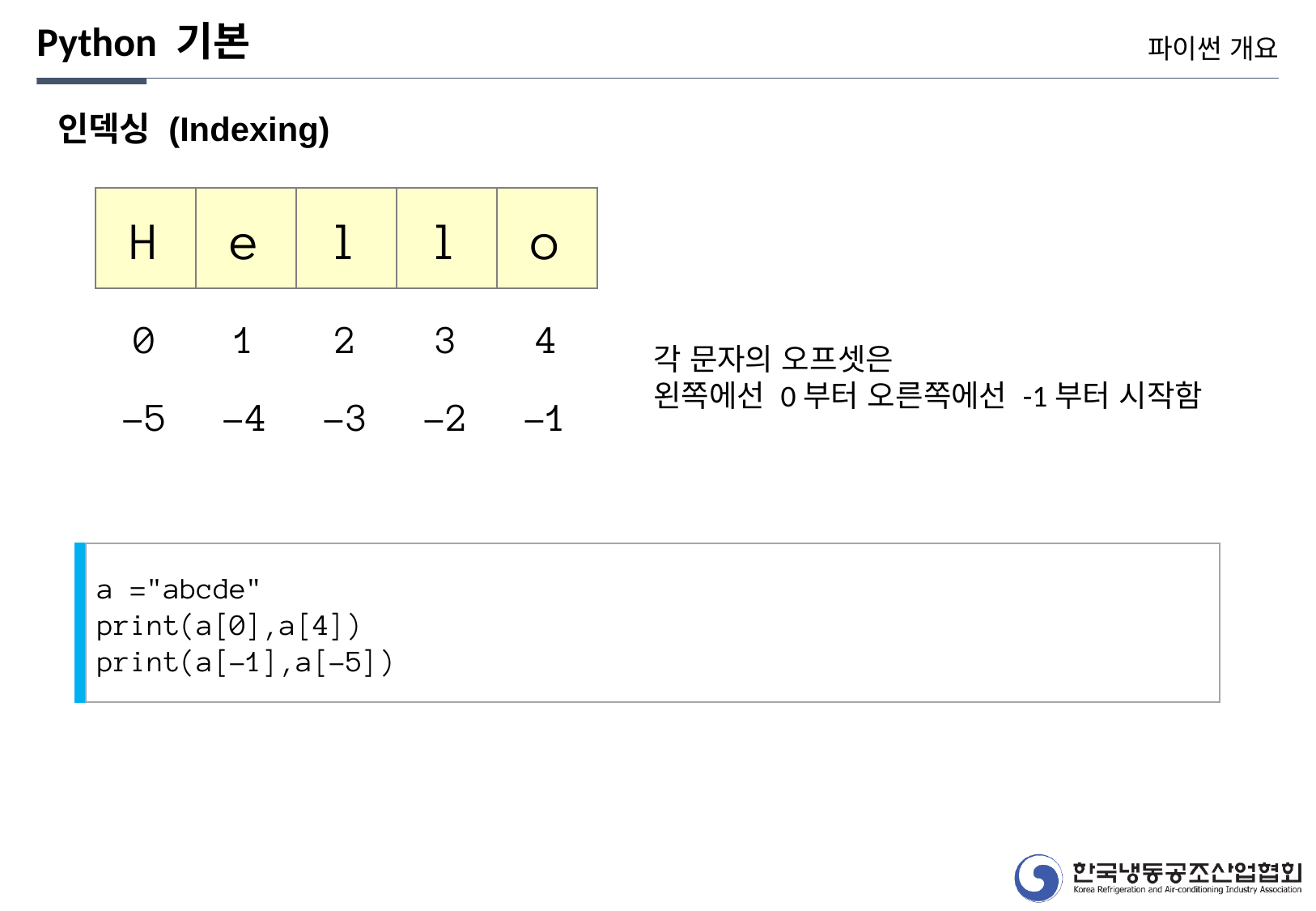

Python 기본
파이썬 개요
인덱싱 (Indexing)
H
e
l
l
o
0
1
2
3
4
각 문자의 오프셋은
왼쪽에선 0부터 오른쪽에선 -1부터 시작함
-5
-4
-3
-2
-1

a ="abcde"
print(a[0],a[4])
print(a[-1],a[-5])